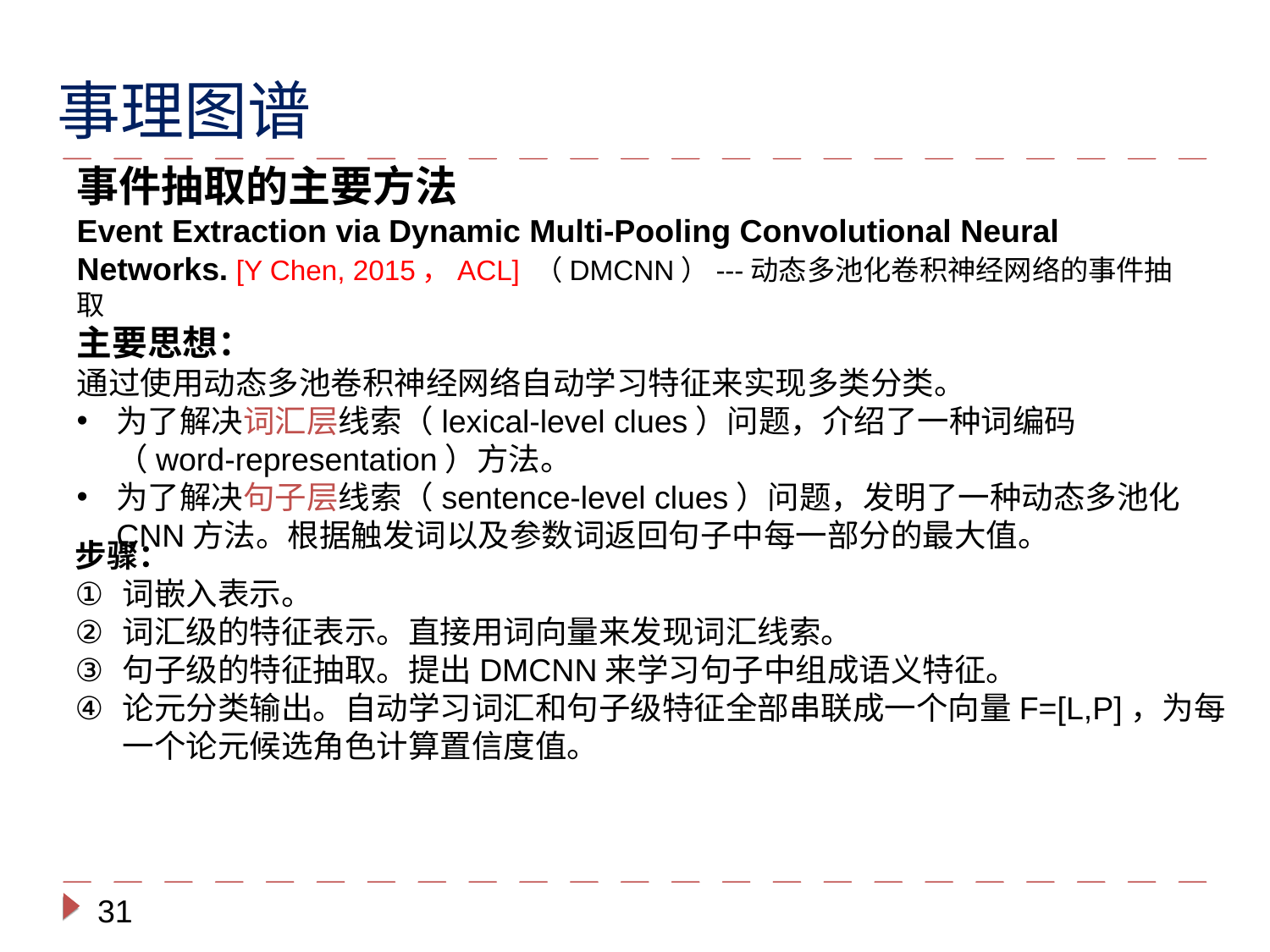

事理图谱
事件抽取的主要方法
Event Extraction via Dynamic Multi-Pooling Convolutional Neural Networks. [Y Chen, 2015，ACL] （DMCNN）---动态多池化卷积神经网络的事件抽取
主要思想：
通过使用动态多池卷积神经网络自动学习特征来实现多类分类。
为了解决词汇层线索（lexical-level clues）问题，介绍了一种词编码（word-representation）方法。
为了解决句子层线索（sentence-level clues）问题，发明了一种动态多池化CNN方法。根据触发词以及参数词返回句子中每一部分的最大值。

步骤：
词嵌入表示。
词汇级的特征表示。直接用词向量来发现词汇线索。
句子级的特征抽取。提出DMCNN来学习句子中组成语义特征。
论元分类输出。自动学习词汇和句子级特征全部串联成一个向量F=[L,P]，为每一个论元候选角色计算置信度值。
31